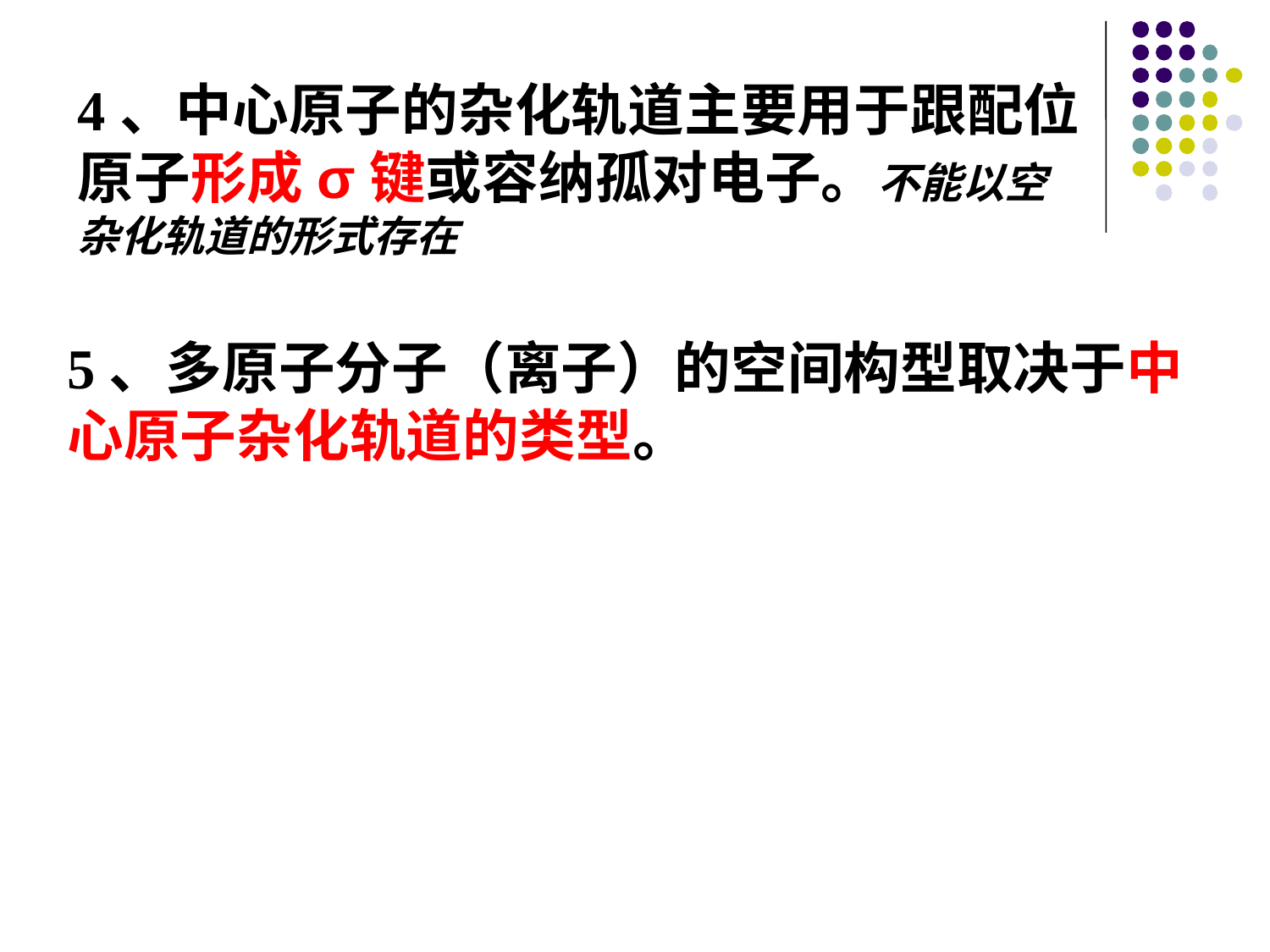

4、中心原子的杂化轨道主要用于跟配位原子形成σ键或容纳孤对电子。不能以空杂化轨道的形式存在
5、多原子分子（离子）的空间构型取决于中心原子杂化轨道的类型。